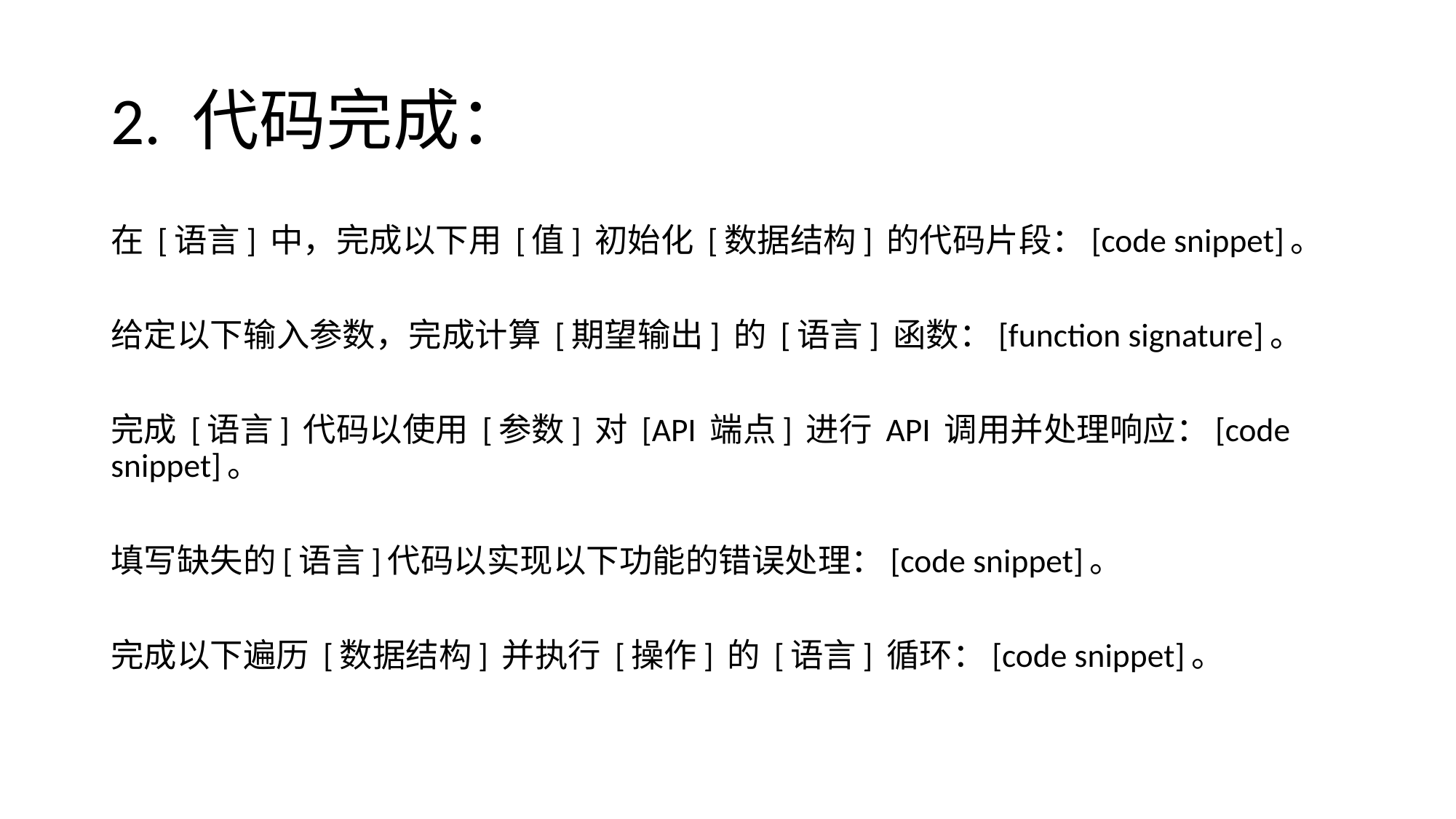

# 2. 代码完成：
在 [语言] 中，完成以下用 [值] 初始化 [数据结构] 的代码片段：[code snippet]。

给定以下输入参数，完成计算 [期望输出] 的 [语言] 函数：[function signature]。

完成 [语言] 代码以使用 [参数] 对 [API 端点] 进行 API 调用并处理响应：[code snippet]。

填写缺失的[语言]代码以实现以下功能的错误处理：[code snippet]。

完成以下遍历 [数据结构] 并执行 [操作] 的 [语言] 循环：[code snippet]。